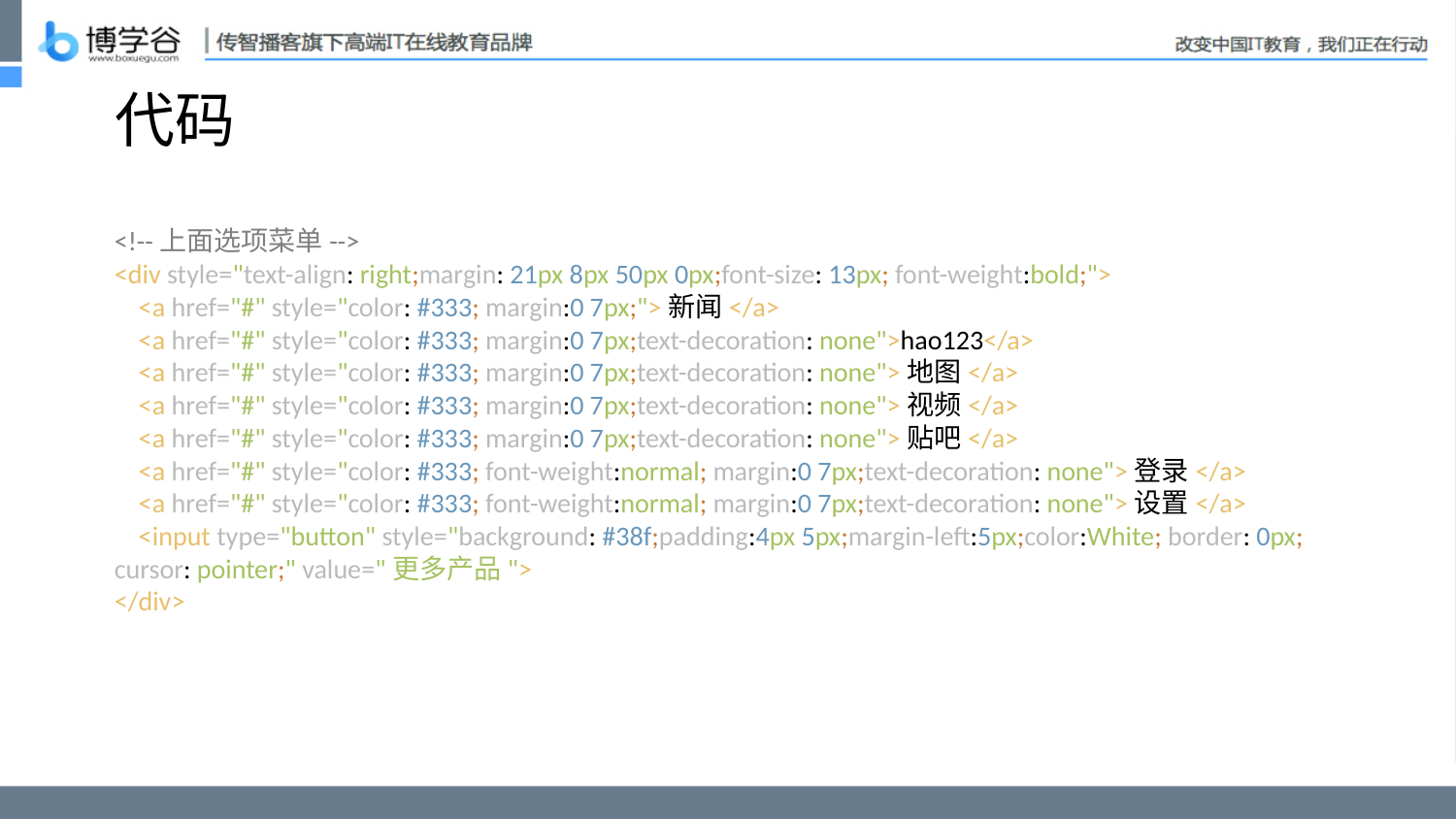

# 代码
<!--上面选项菜单-->
<div style="text-align: right;margin: 21px 8px 50px 0px;font-size: 13px; font-weight:bold;">
    <a href="#" style="color: #333; margin:0 7px;">新闻</a>
    <a href="#" style="color: #333; margin:0 7px;text-decoration: none">hao123</a>
    <a href="#" style="color: #333; margin:0 7px;text-decoration: none">地图</a>
    <a href="#" style="color: #333; margin:0 7px;text-decoration: none">视频</a>
    <a href="#" style="color: #333; margin:0 7px;text-decoration: none">贴吧</a>
    <a href="#" style="color: #333; font-weight:normal; margin:0 7px;text-decoration: none">登录</a>
    <a href="#" style="color: #333; font-weight:normal; margin:0 7px;text-decoration: none">设置</a>
    <input type="button" style="background: #38f;padding:4px 5px;margin-left:5px;color:White; border: 0px; cursor: pointer;" value="更多产品">
</div>